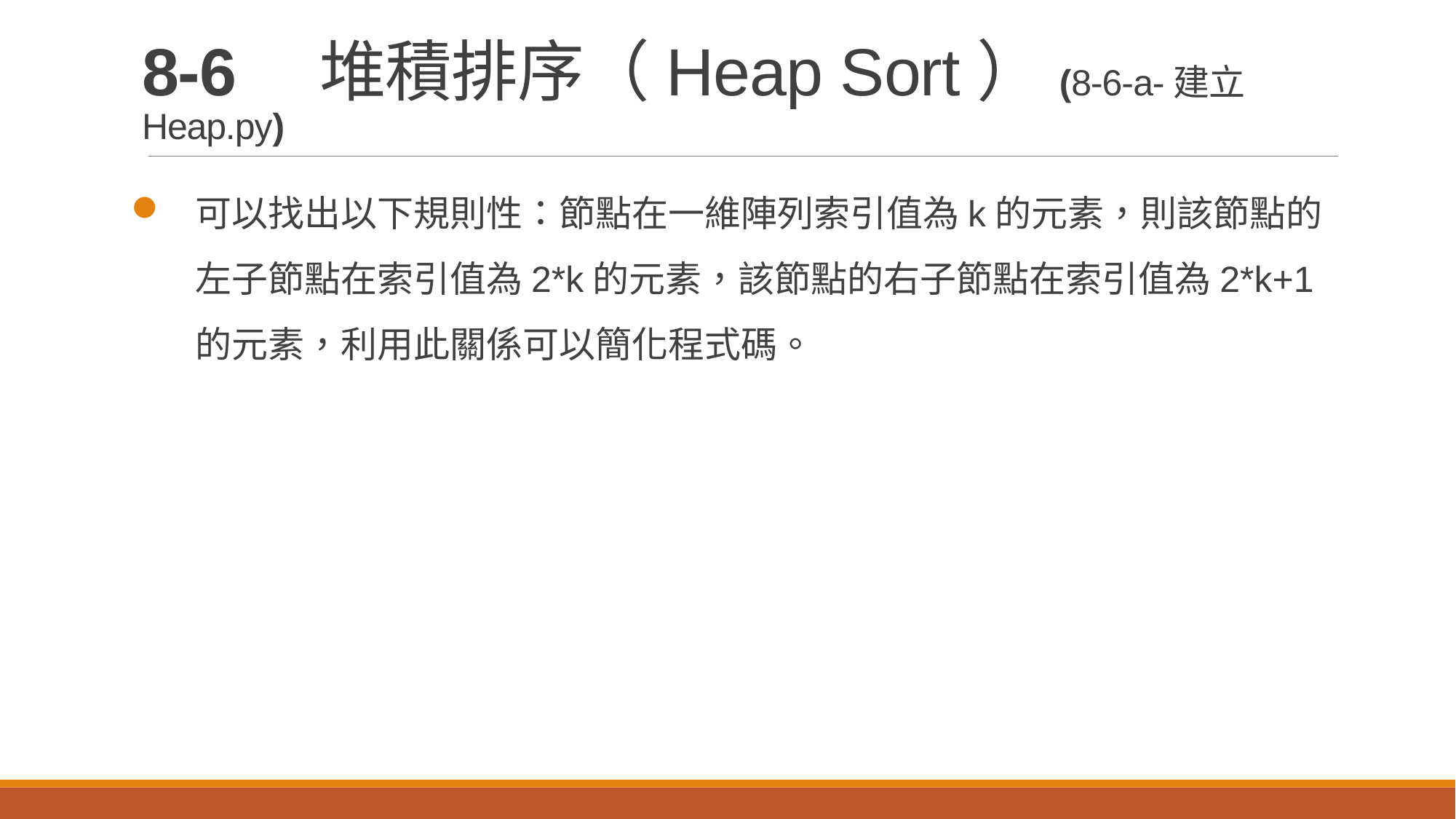

# 8-6　堆積排序（Heap Sort）(8-6-a-建立Heap.py)
可以找出以下規則性：節點在一維陣列索引值為k的元素，則該節點的左子節點在索引值為2*k的元素，該節點的右子節點在索引值為2*k+1的元素，利用此關係可以簡化程式碼。